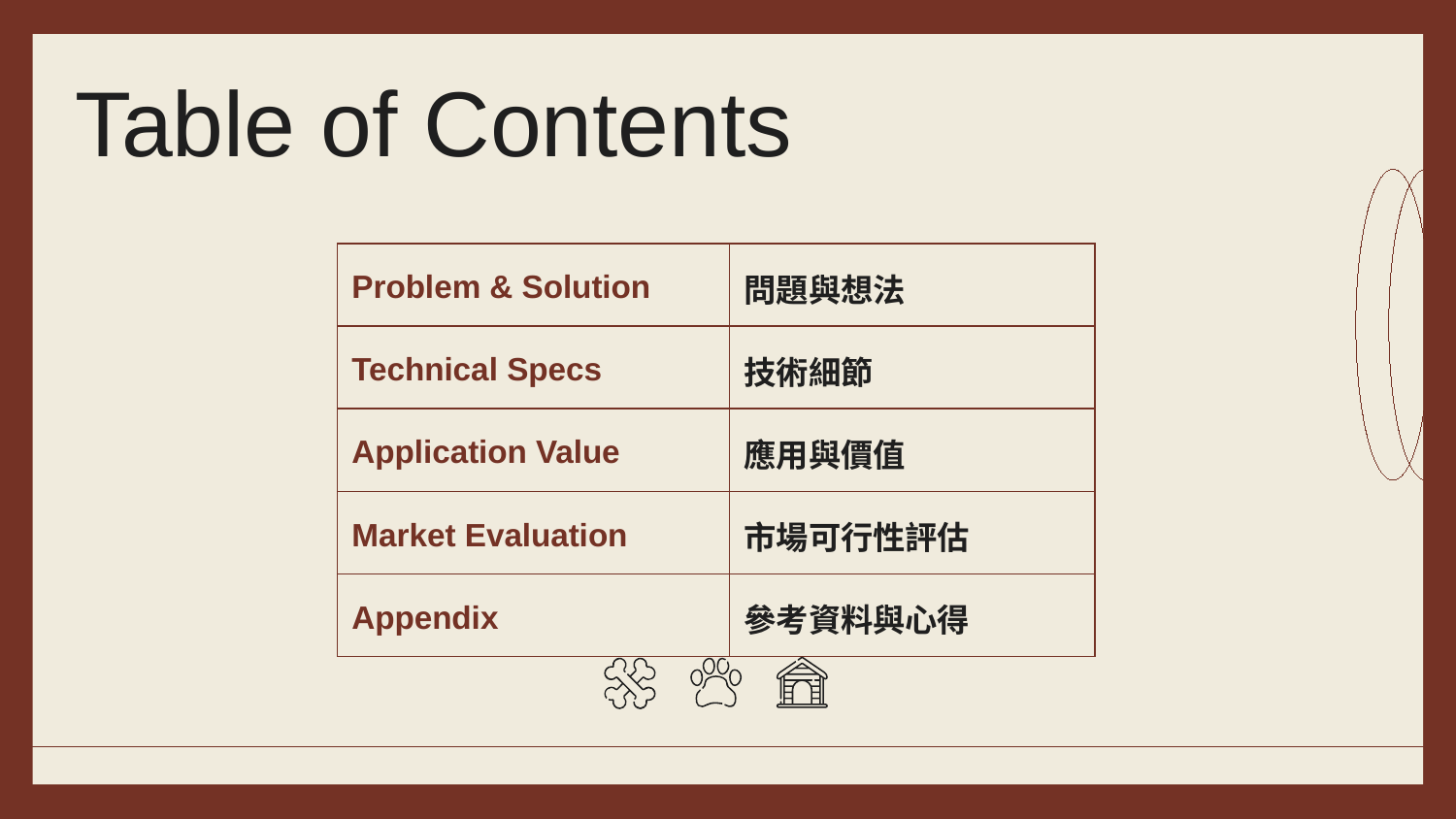

# Table of Contents
| Problem & Solution | 問題與想法 |
| --- | --- |
| Technical Specs | 技術細節 |
| Application Value | 應用與價值 |
| Market Evaluation | 市場可行性評估 |
| Appendix | 參考資料與心得 |